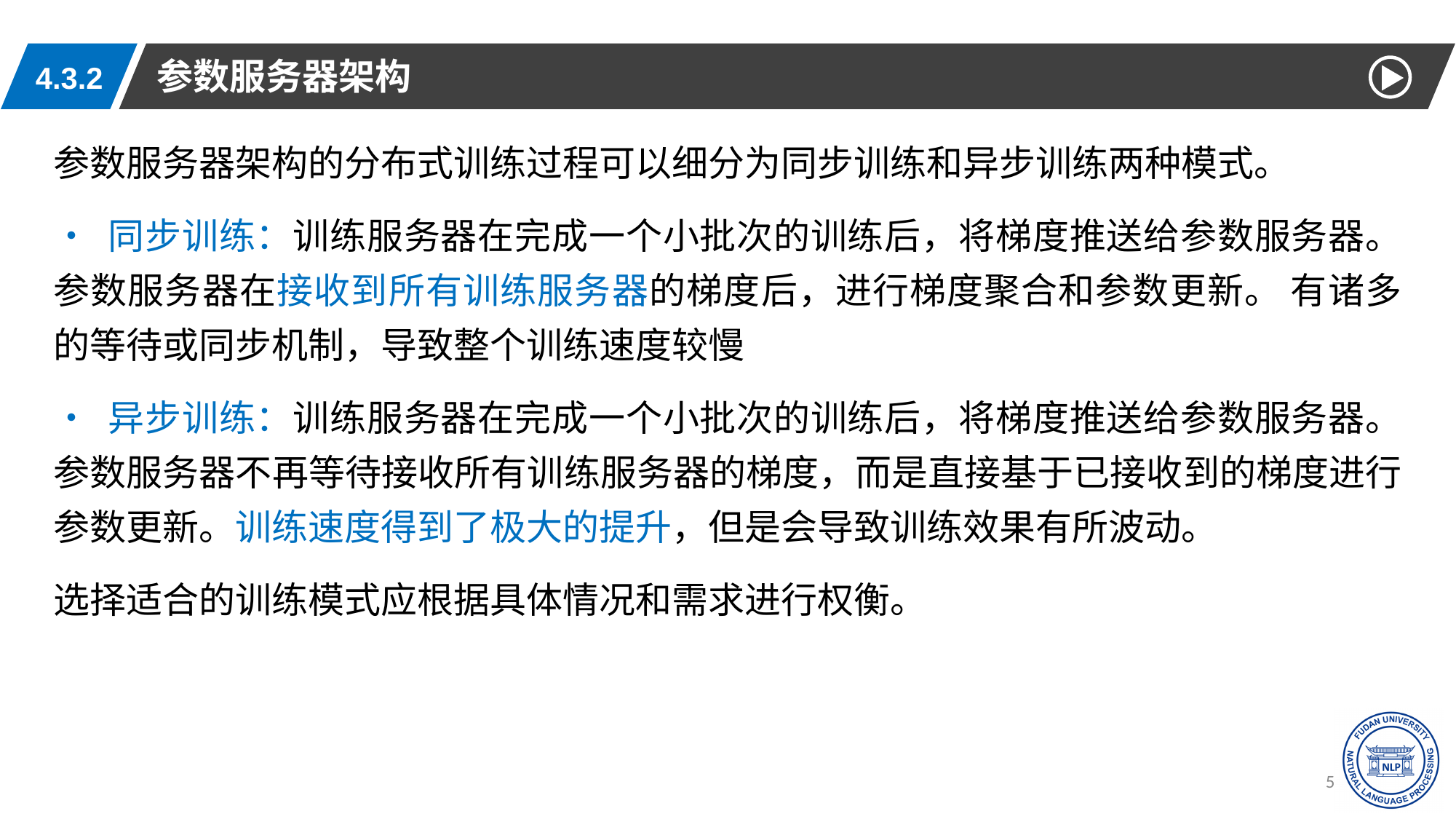

参数服务器架构
4.3.2

参数服务器架构的分布式训练过程可以细分为同步训练和异步训练两种模式。
• 同步训练：训练服务器在完成一个小批次的训练后，将梯度推送给参数服务器。参数服务器在接收到所有训练服务器的梯度后，进行梯度聚合和参数更新。 有诸多的等待或同步机制，导致整个训练速度较慢
• 异步训练：训练服务器在完成一个小批次的训练后，将梯度推送给参数服务器。参数服务器不再等待接收所有训练服务器的梯度，而是直接基于已接收到的梯度进行参数更新。训练速度得到了极大的提升，但是会导致训练效果有所波动。
选择适合的训练模式应根据具体情况和需求进行权衡。
54